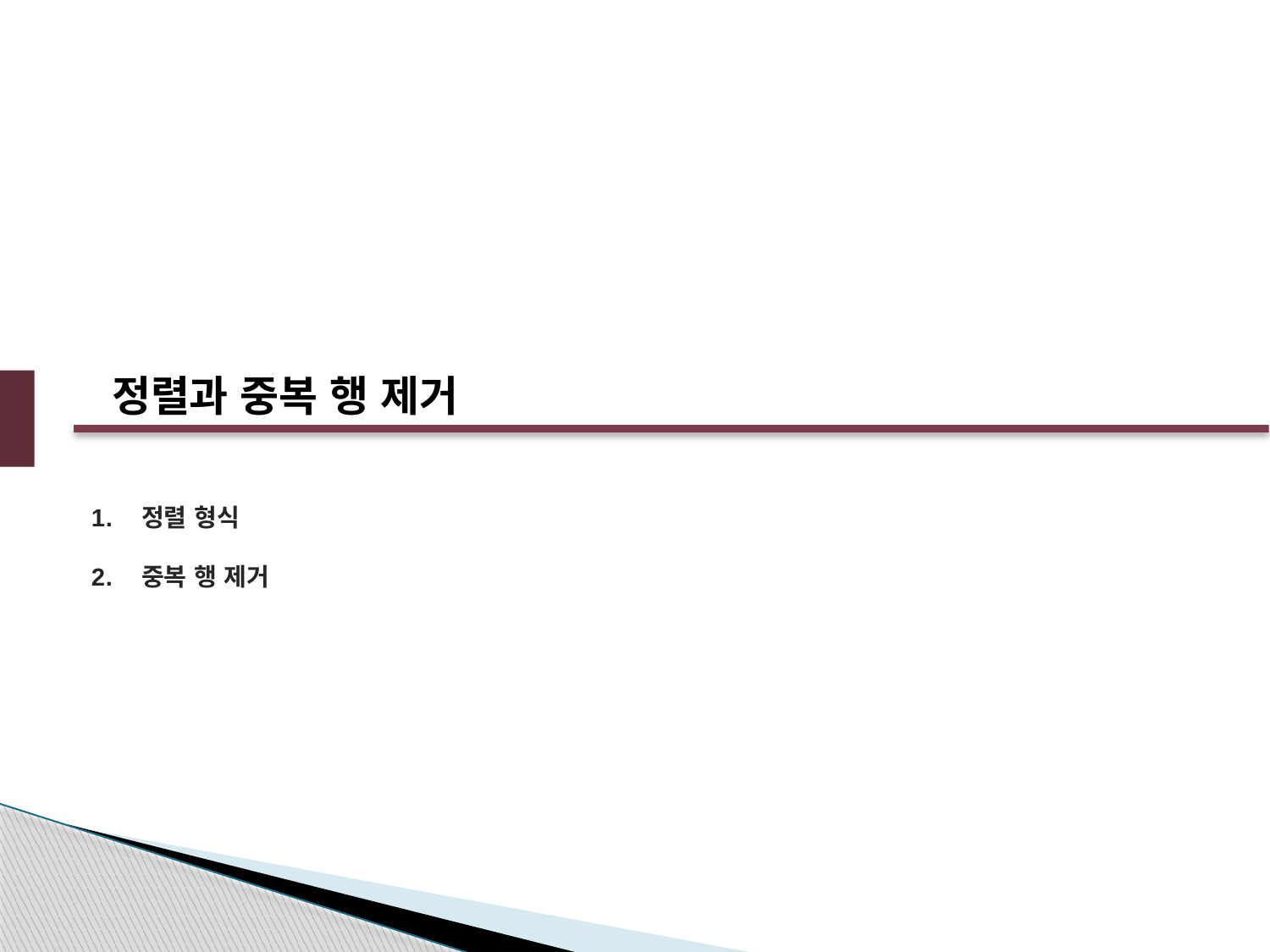

정렬과 중복 행 제거

정렬 형식
중복 행 제거